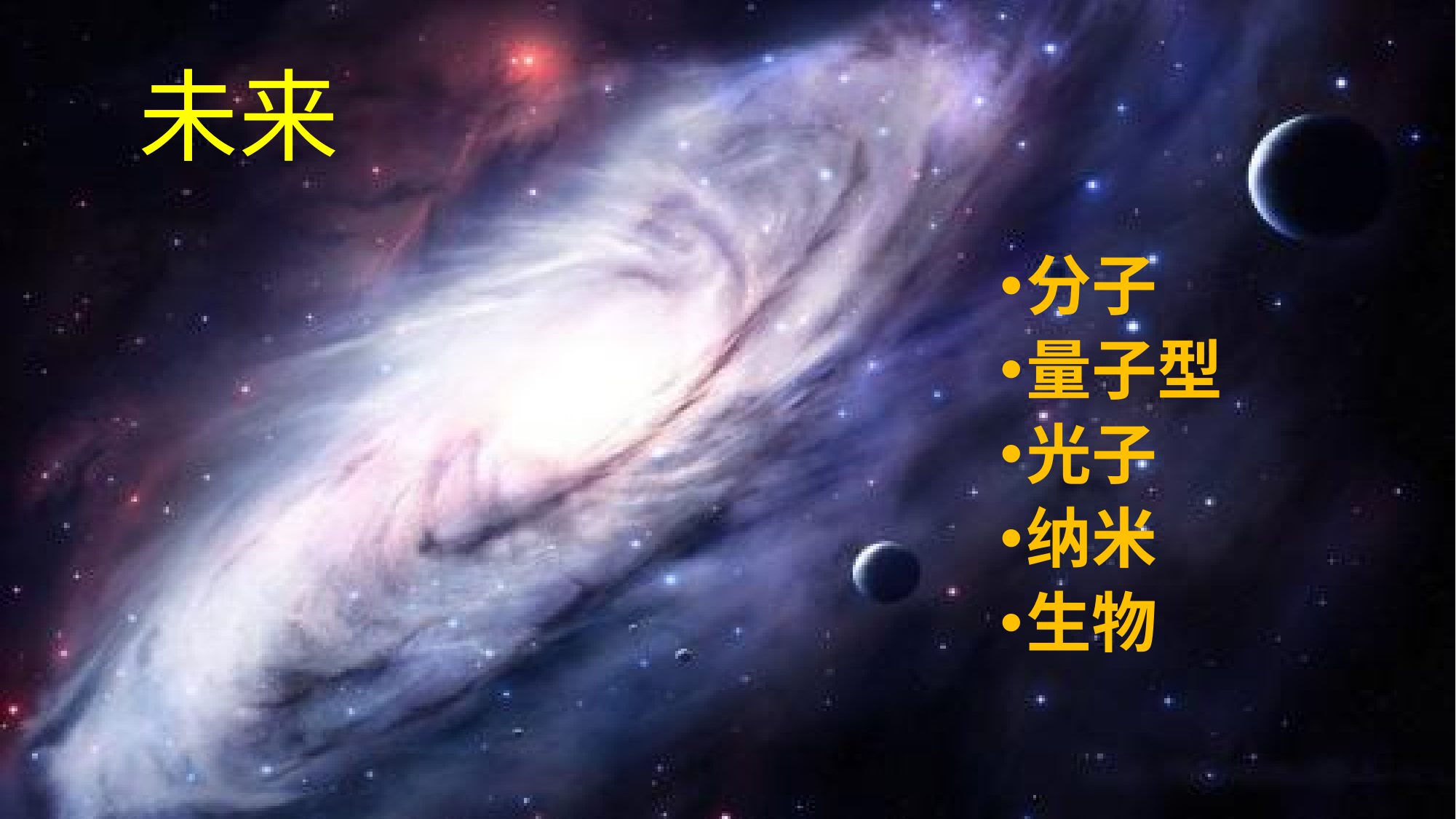

# 未来
分子
量子型
光子
纳米
生物